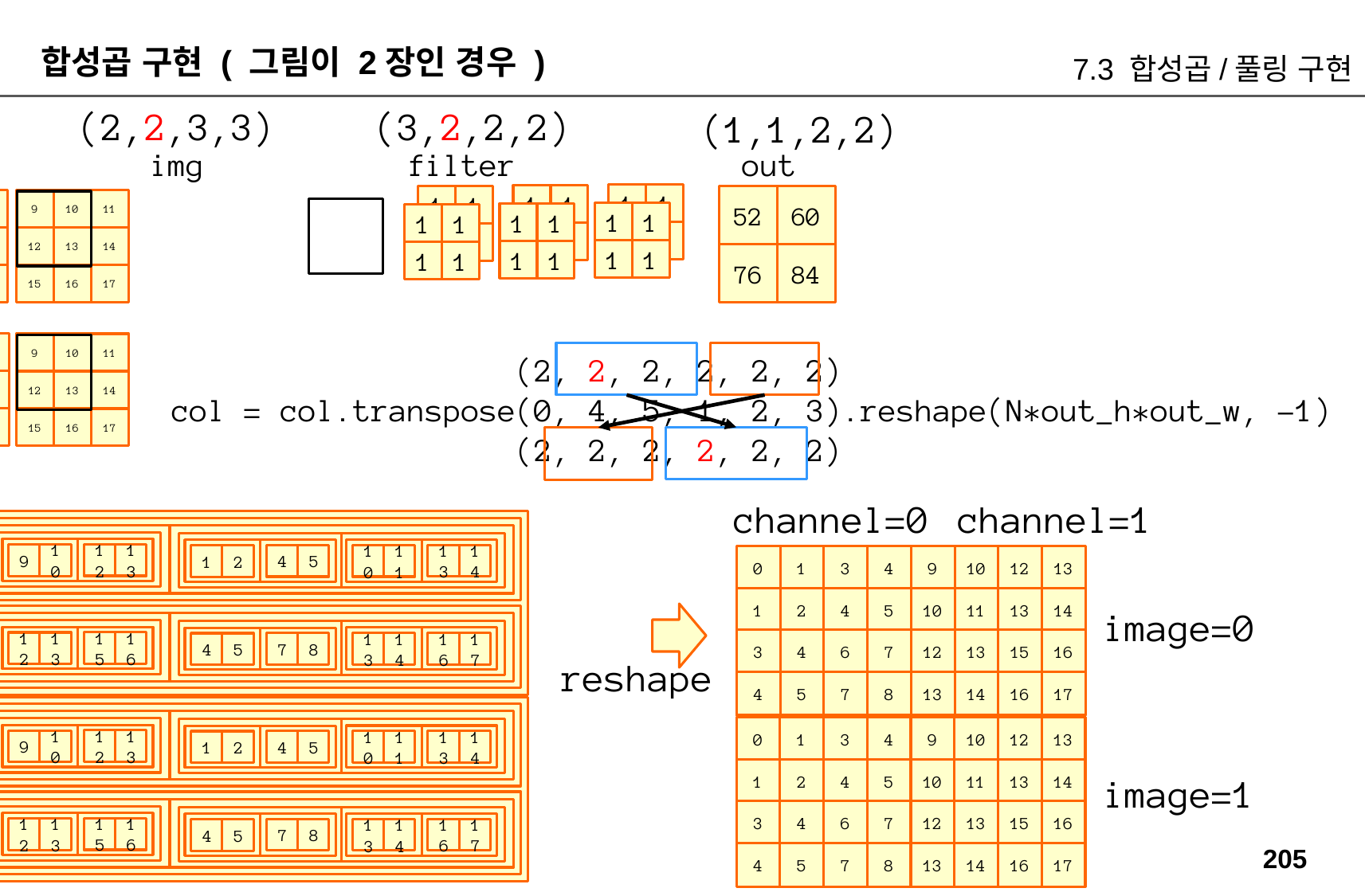

합성곱 구현 ( 그림이 2장인 경우 )
7.3 합성곱/풀링 구현
(3,2,2,2)
(2,2,3,3)
(1,1,2,2)
img
filter
out
1
1
1
1
1
1
1
1
1
1
1
1
52
60
76
84
0
1
2
3
4
5
6
7
8
9
10
11
12
13
14
15
16
17

1
1
1
1
1
1
1
1
1
1
1
1

0
1
2
3
4
5
6
7
8
9
10
11
12
13
14
15
16
17

                   (2, 2, 2, 2, 2, 2)
col = col.transpose(0, 4, 5, 1, 2, 3).reshape(N*out_h*out_w, -1)
                   (2, 2, 2, 2, 2, 2)

channel=1
channel=0

12
13
3
4
9
10
0
1
13
14
4
5
10
11
1
2

15
16
6
7
12
13
3
4
16
17
7
8
13
14
4
5
0
1
3
4
1
2
4
5
3
4
6
7
4
5
7
8
9
10
12
13
10
11
13
14
12
13
15
16
13
14
16
17
image=0

reshape

12
13
3
4
9
10
0
1
13
14
4
5
10
11
1
2

15
16
6
7
12
13
3
4
16
17
7
8
13
14
4
5
0
1
3
4
1
2
4
5
3
4
6
7
4
5
7
8
9
10
12
13
10
11
13
14
12
13
15
16
13
14
16
17
image=1